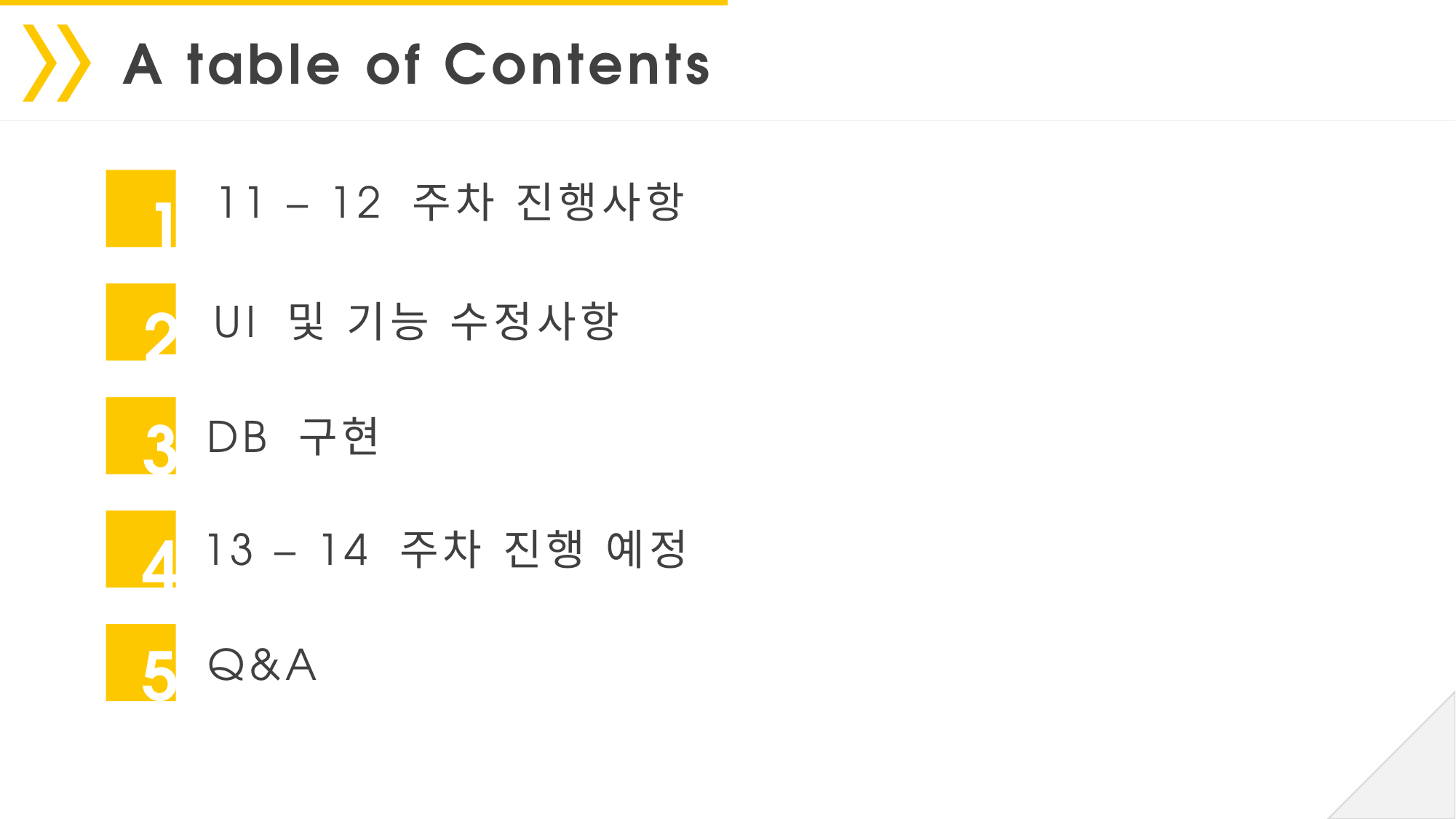

A table of Contents

11 – 12 주차 진행사항
1

UI 및 기능 수정사항
2

DB 구현
3

13 – 14 주차 진행 예정
4

Q&A
5